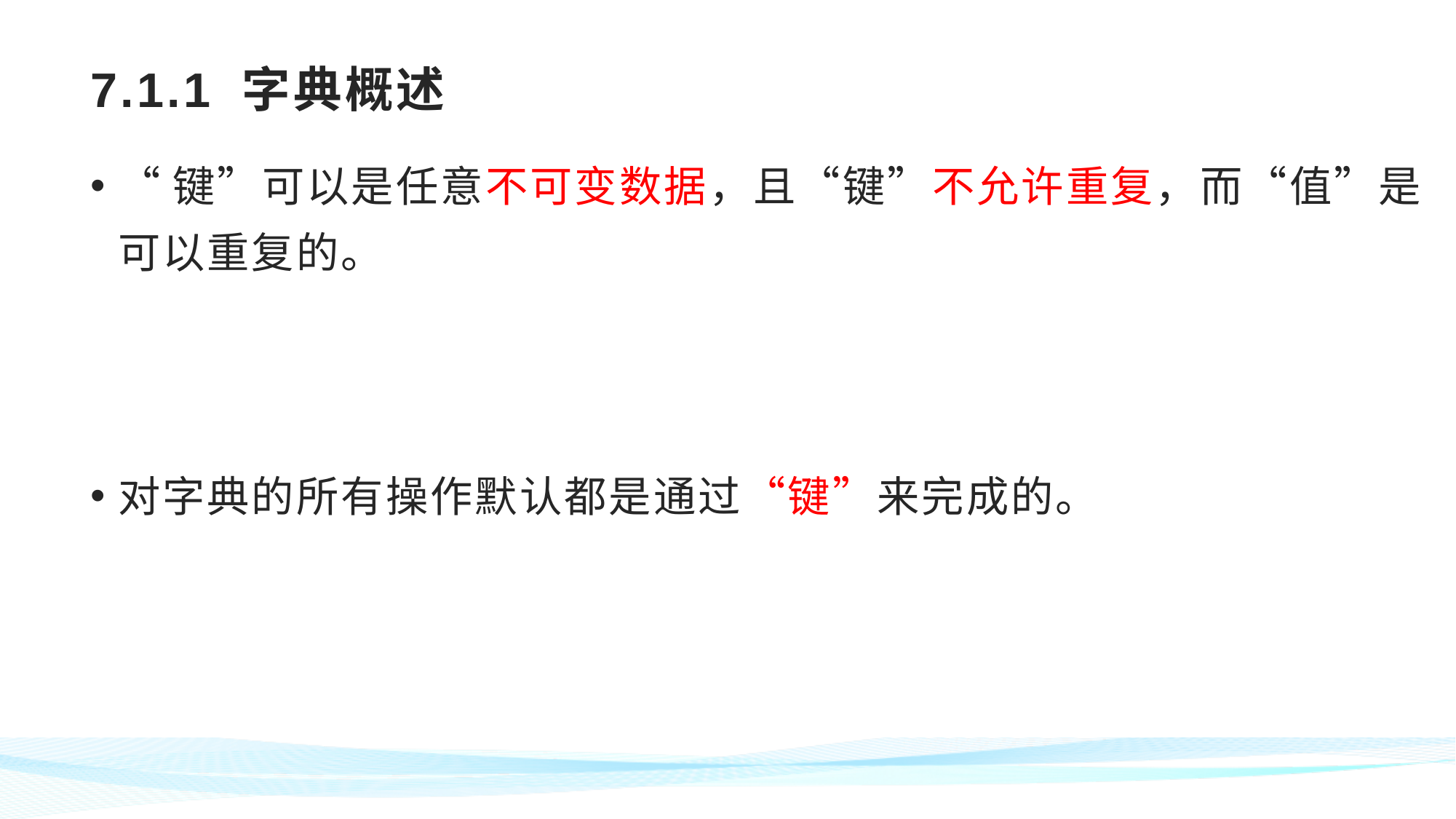

# 7.1.1 字典概述
“键”可以是任意不可变数据，且“键”不允许重复，而“值”是可以重复的。

对字典的所有操作默认都是通过“键”来完成的。
5